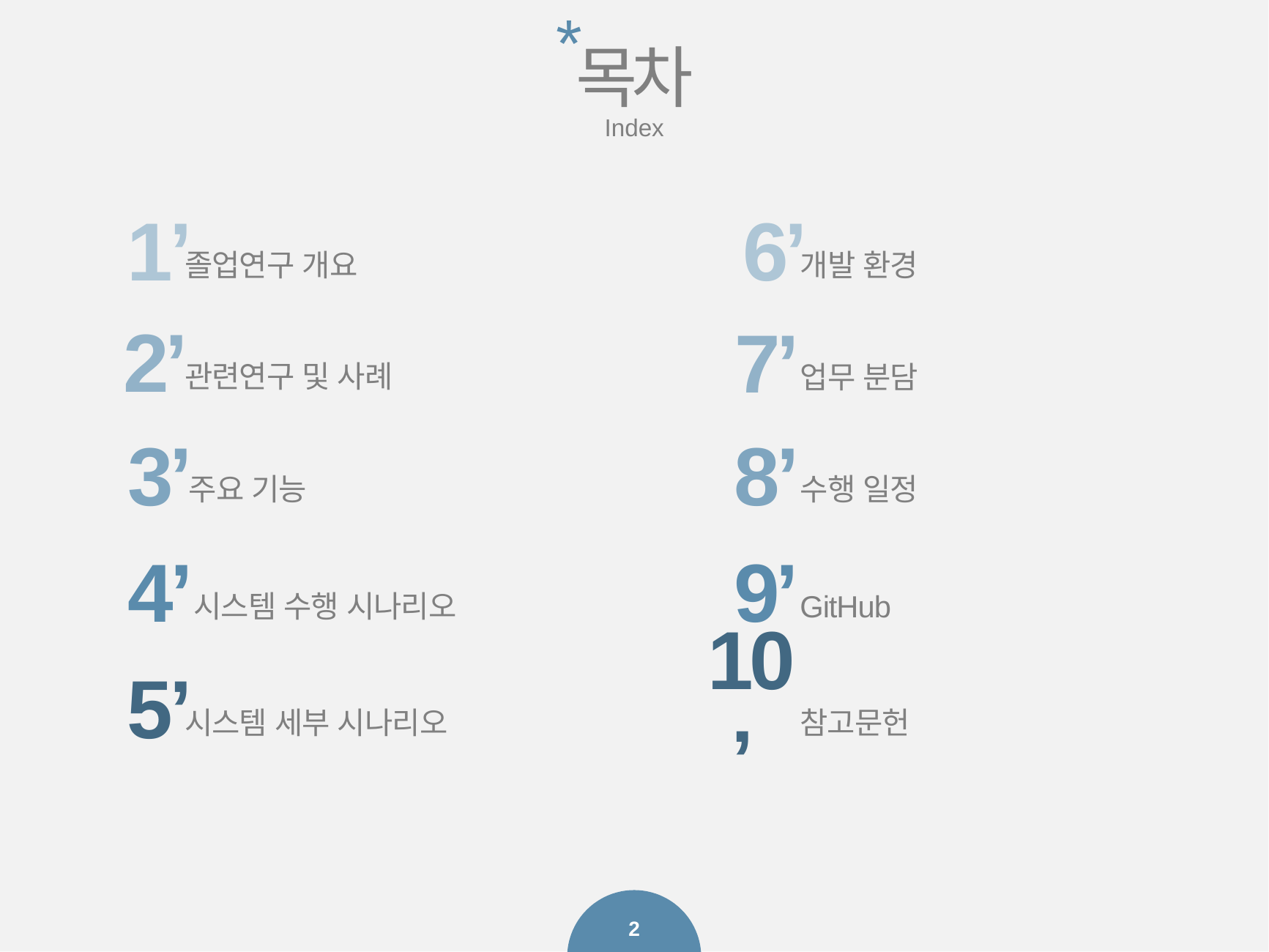

*
목차
Index
6’
1’
졸업연구 개요
개발 환경
2’
7’
관련연구 및 사례
업무 분담
8’
3’
수행 일정
주요 기능
4’
9’
시스템 수행 시나리오
GitHub
5’
10’
시스템 세부 시나리오
참고문헌